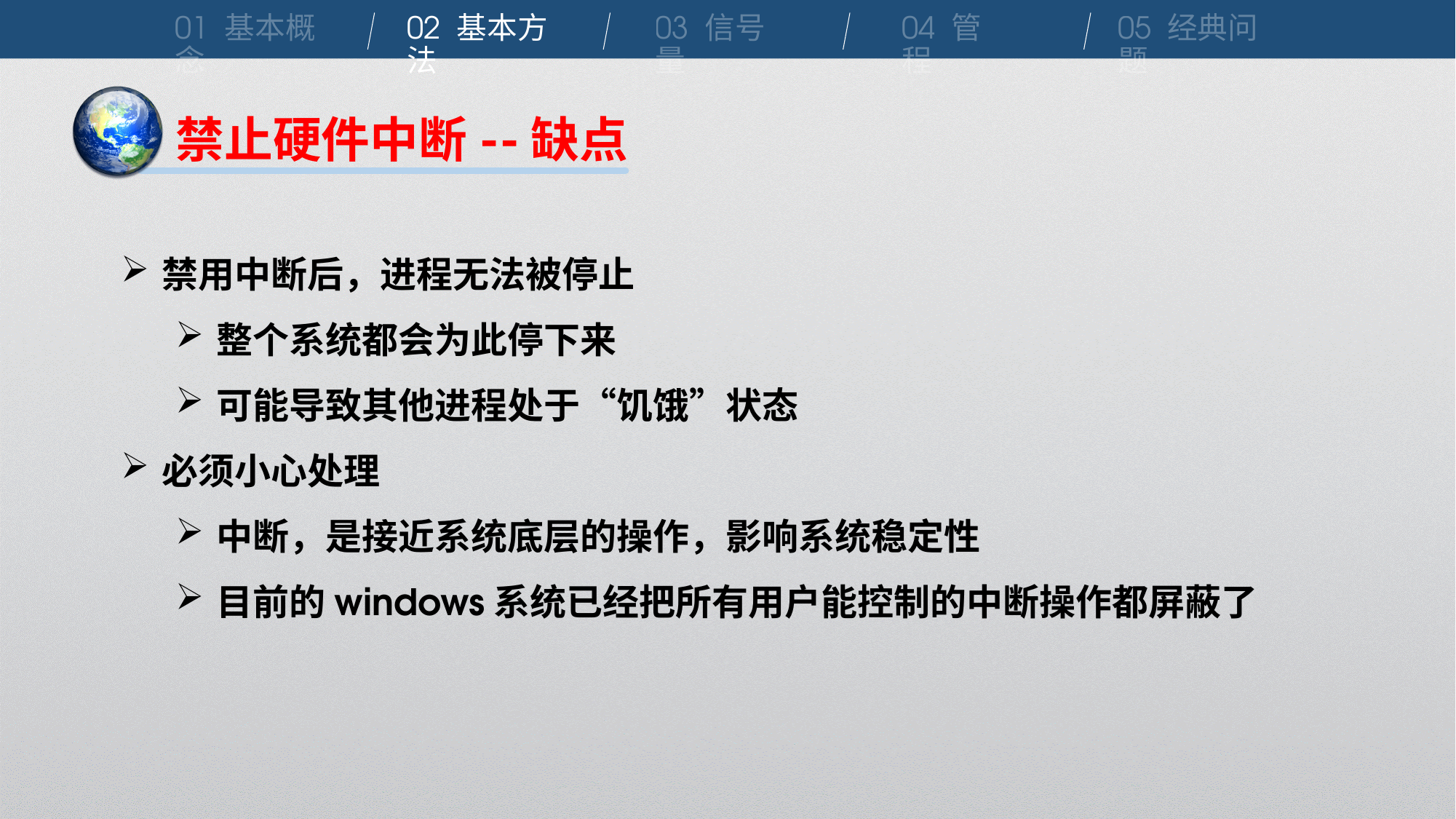

01 基本概念
02 基本方法
03 信号量
04 管程
05 经典问题
禁止硬件中断--缺点
禁用中断后，进程无法被停止
整个系统都会为此停下来
可能导致其他进程处于“饥饿”状态
必须小心处理
中断，是接近系统底层的操作，影响系统稳定性
目前的windows系统已经把所有用户能控制的中断操作都屏蔽了